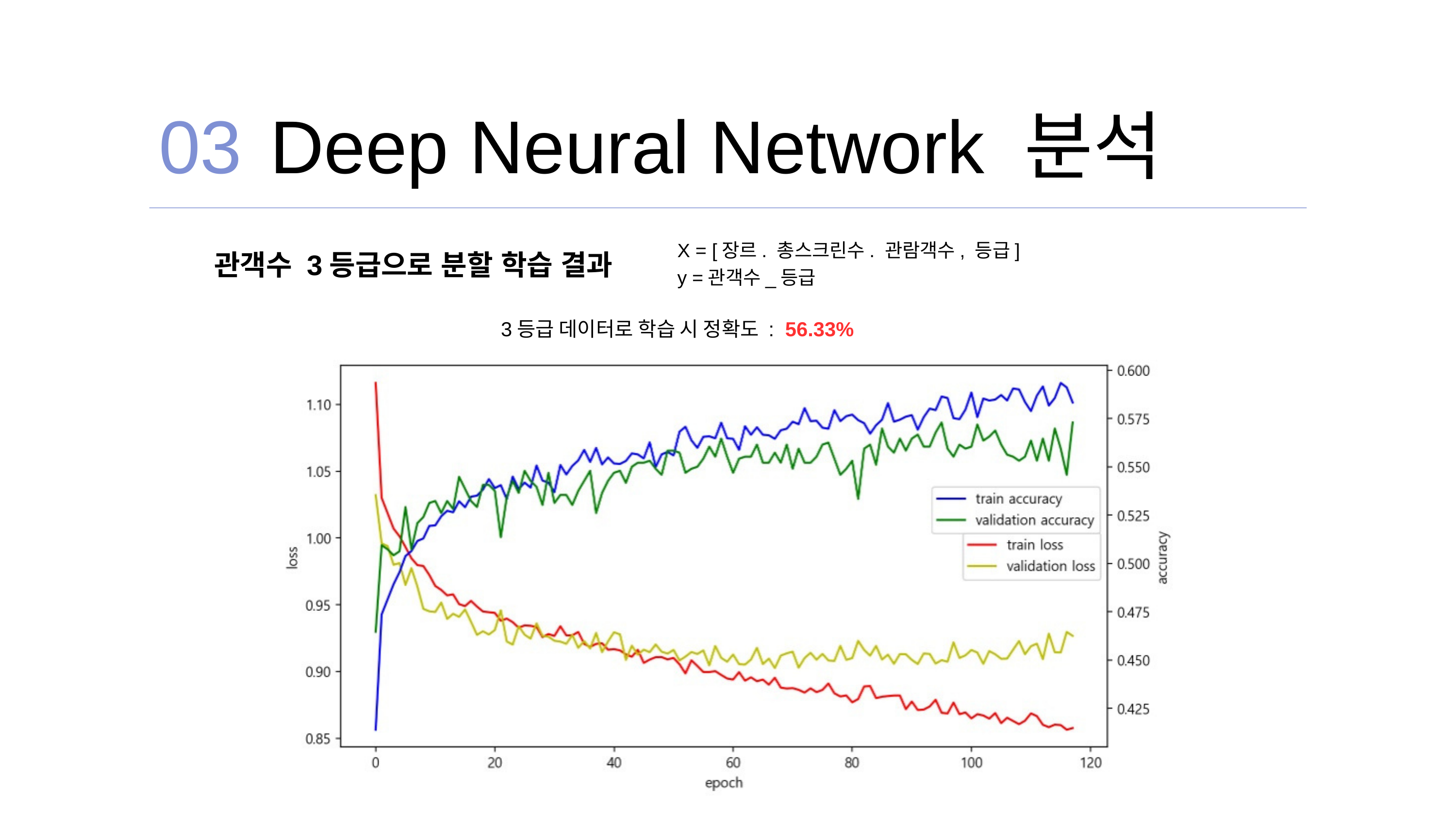

03
Deep Neural Network 분석

X = [장르. 총스크린수. 관람객수, 등급]
y =관객수_등급
관객수 3등급으로 분할 학습 결과
3등급 데이터로 학습 시 정확도 :  56.33%